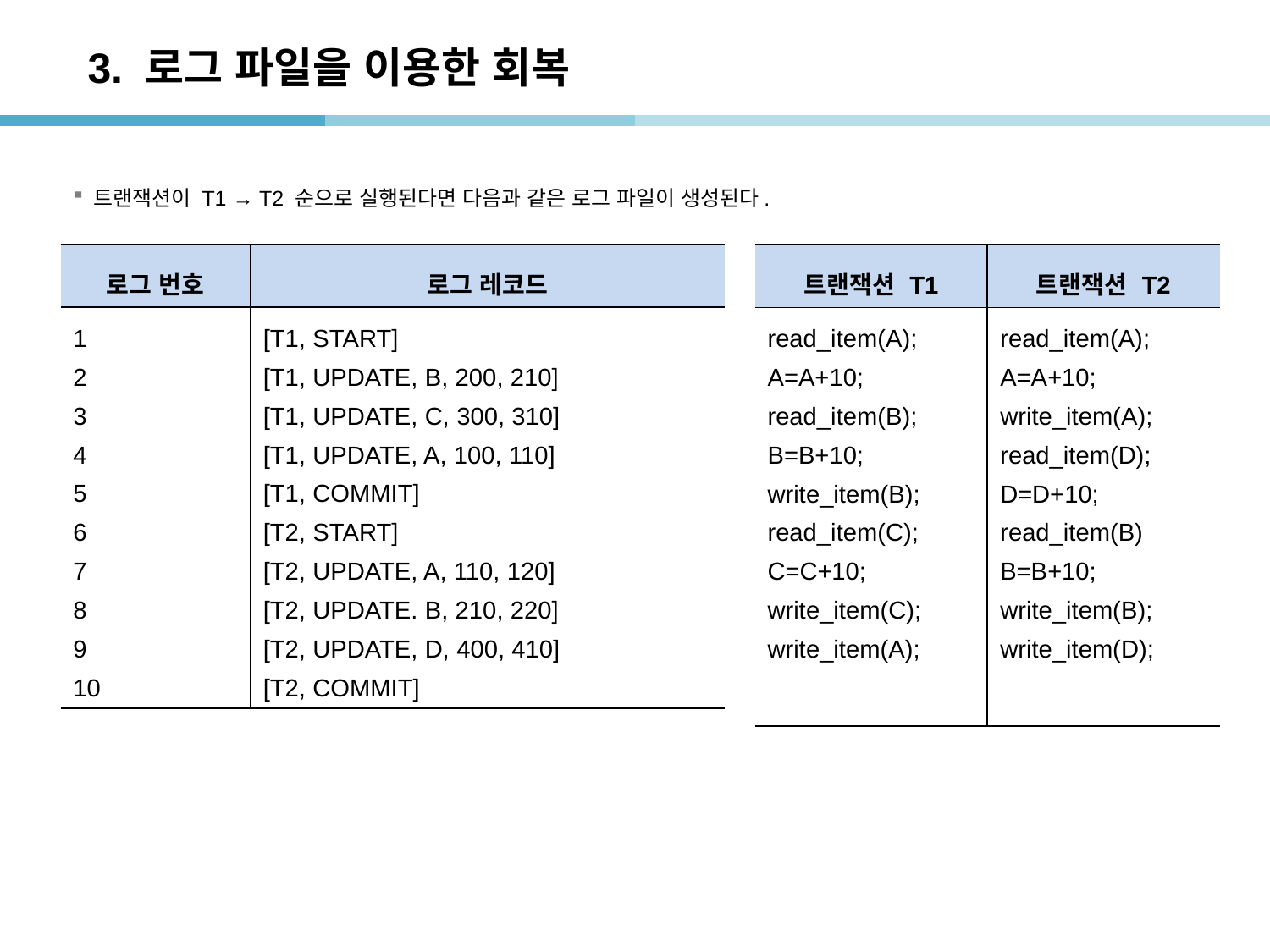

# 3. 로그 파일을 이용한 회복
트랜잭션이 T1 → T2 순으로 실행된다면 다음과 같은 로그 파일이 생성된다.
| 로그 번호 | 로그 레코드 |
| --- | --- |
| 1 2 3 4 5 6 7 8 9 10 | [T1, START] [T1, UPDATE, B, 200, 210] [T1, UPDATE, C, 300, 310] [T1, UPDATE, A, 100, 110] [T1, COMMIT] [T2, START] [T2, UPDATE, A, 110, 120] [T2, UPDATE. B, 210, 220] [T2, UPDATE, D, 400, 410] [T2, COMMIT] |
| 트랜잭션 T1 | 트랜잭션 T2 |
| --- | --- |
| read\_item(A); A=A+10; read\_item(B); B=B+10; write\_item(B); read\_item(C); C=C+10; write\_item(C); write\_item(A); | read\_item(A); A=A+10; write\_item(A); read\_item(D); D=D+10; read\_item(B) B=B+10; write\_item(B); write\_item(D); |